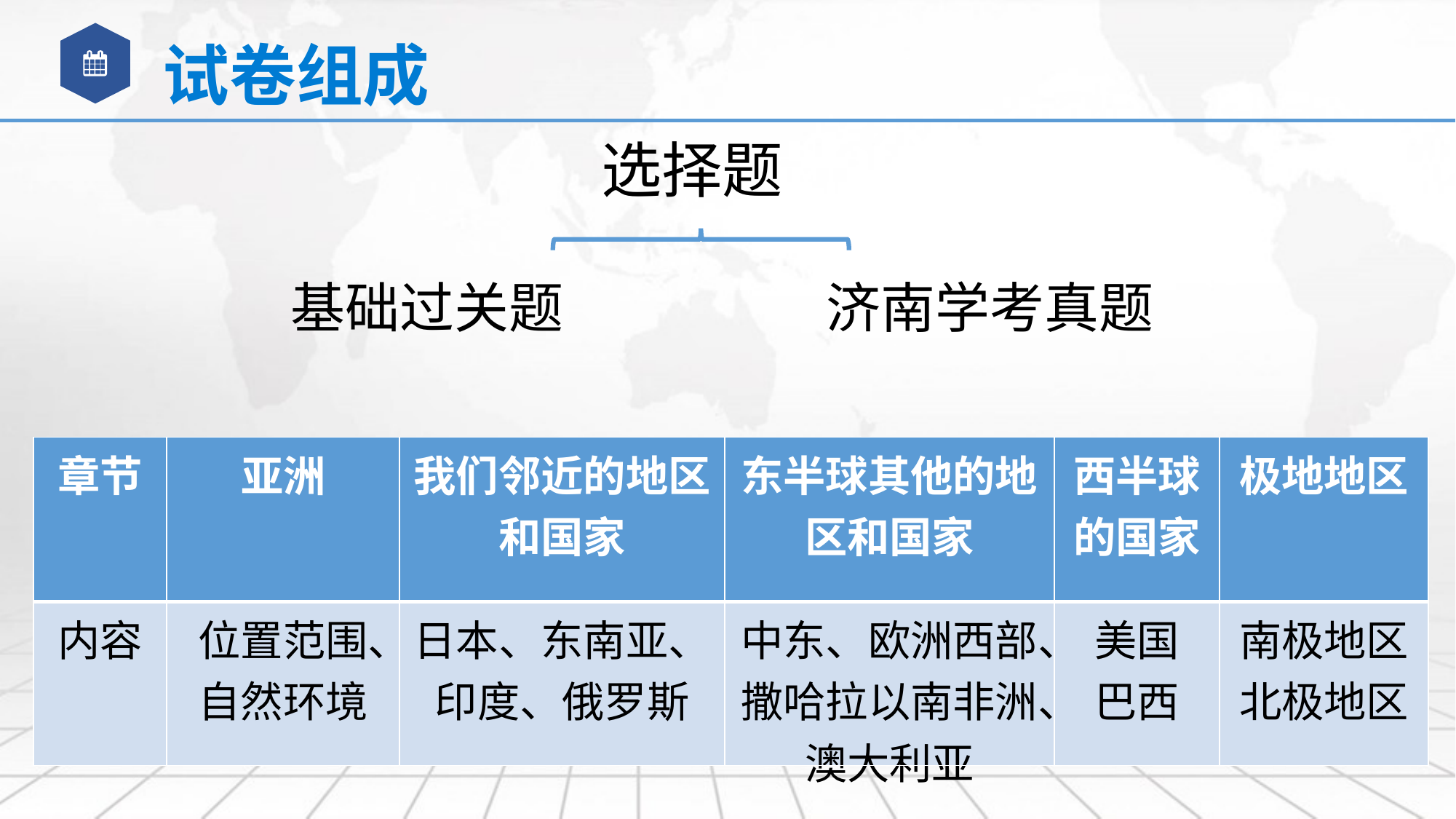

试卷组成

选择题
基础过关题
济南学考真题
| 章节 | 亚洲 | 我们邻近的地区和国家 | 东半球其他的地区和国家 | 西半球的国家 | 极地地区 |
| --- | --- | --- | --- | --- | --- |
| 内容 | 位置范围、自然环境 | 日本、东南亚、印度、俄罗斯 | 中东、欧洲西部、撒哈拉以南非洲、澳大利亚 | 美国 巴西 | 南极地区 北极地区 |